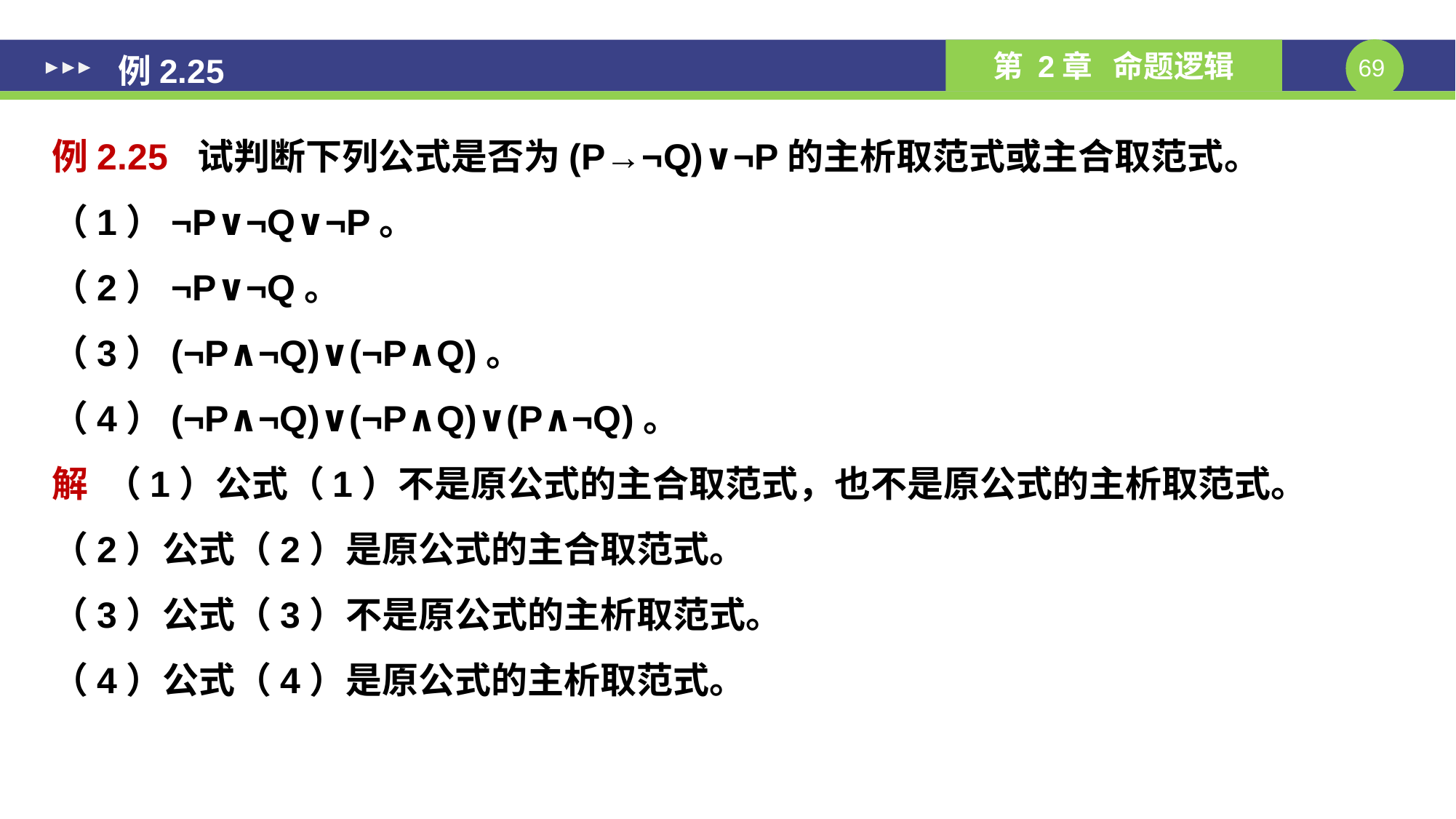

例2.25
例2.25  试判断下列公式是否为(P→¬Q)∨¬P的主析取范式或主合取范式。
（1）¬P∨¬Q∨¬P。
（2）¬P∨¬Q。
（3）(¬P∧¬Q)∨(¬P∧Q)。
（4）(¬P∧¬Q)∨(¬P∧Q)∨(P∧¬Q)。
解  （1）公式（1）不是原公式的主合取范式，也不是原公式的主析取范式。
（2）公式（2）是原公式的主合取范式。
（3）公式（3）不是原公式的主析取范式。
（4）公式（4）是原公式的主析取范式。